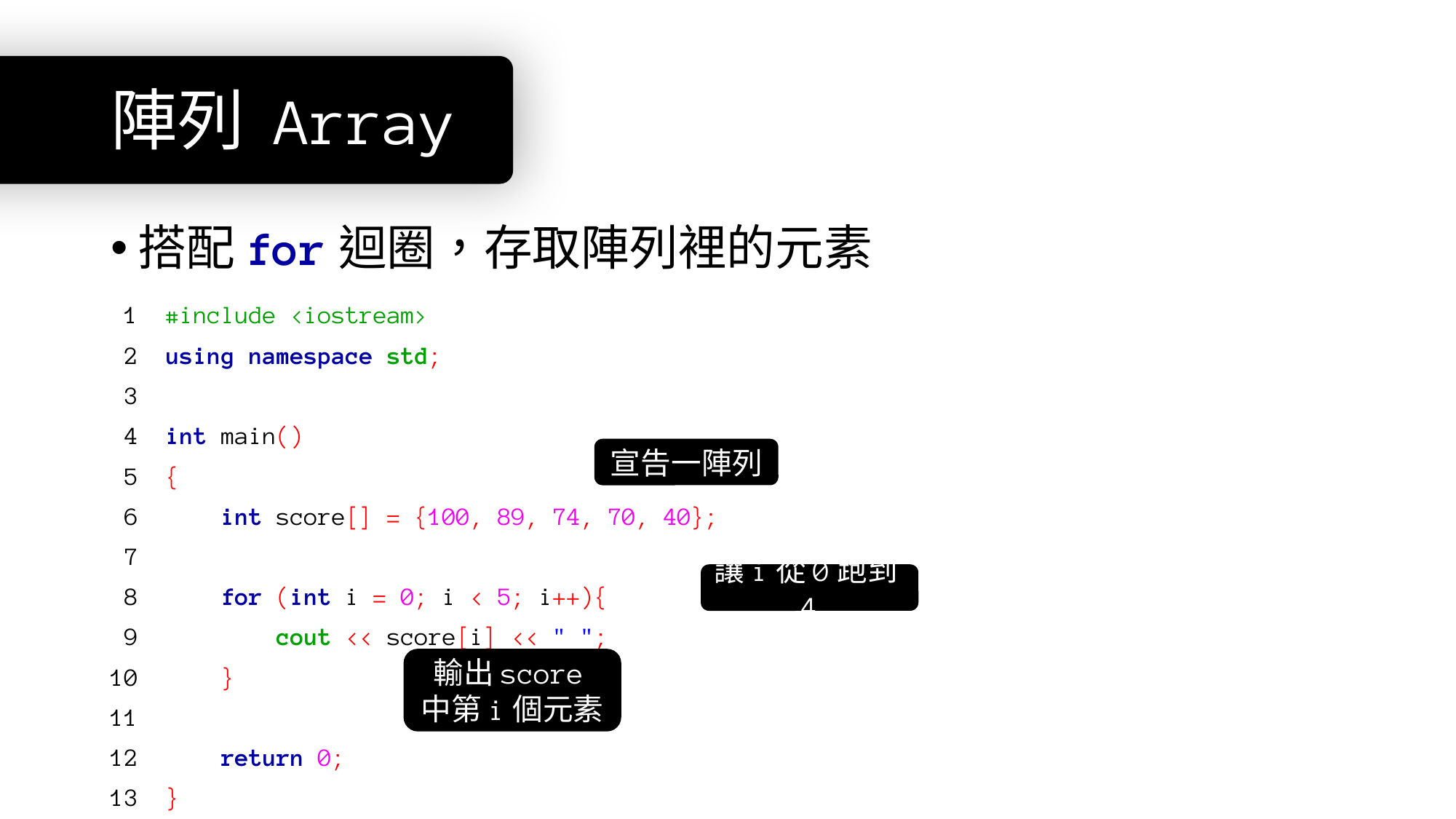

# 陣列 Array

搭配for迴圈，存取陣列裡的元素
 1  #include <iostream>
 2  using namespace std;
 3
 4  int main()
 5  {
 6      int score[] = {100, 89, 74, 70, 40};
 7
 8      for (int i = 0; i < 5; i++){
 9          cout << score[i] << " ";
10      }
11
12      return 0;
13  }
宣告一陣列
讓i從0跑到4
輸出score中第i個元素